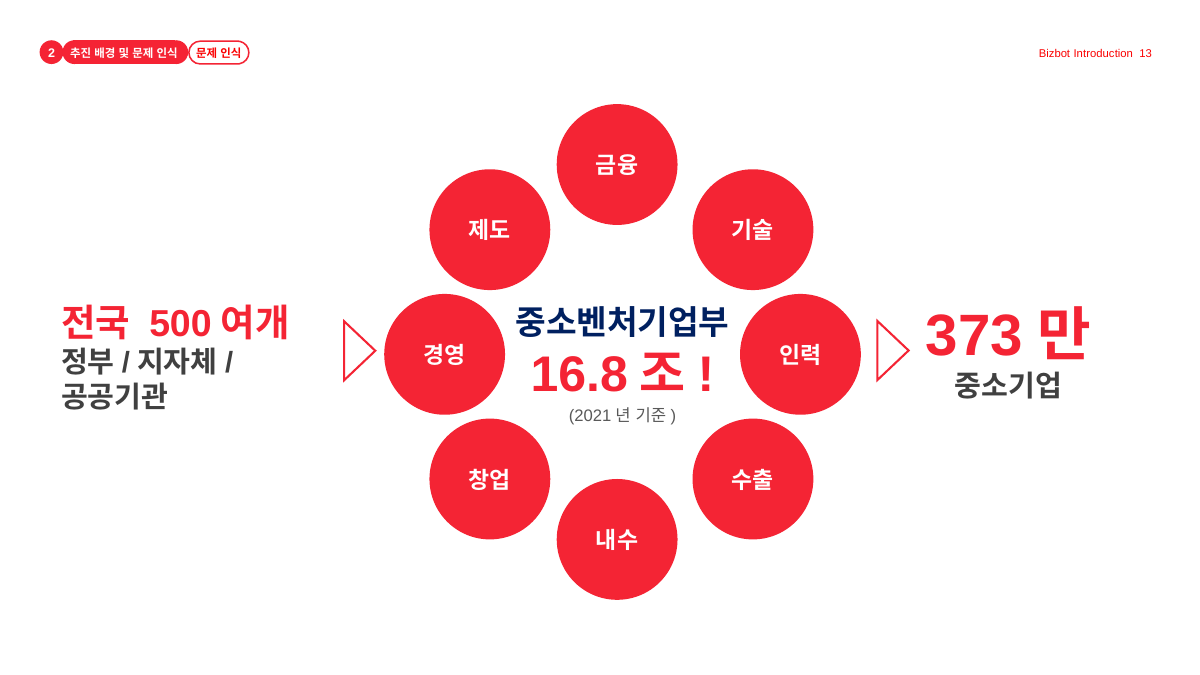

2
추진 배경 및 문제 인식
문제 인식
Bizbot Introduction  13

금융
제도
기술
중소벤처기업부
16.8조!
경영
인력
창업
수출
내수
373만
중소기업
전국 500여개
정부/지자체/공공기관

(2021년 기준)